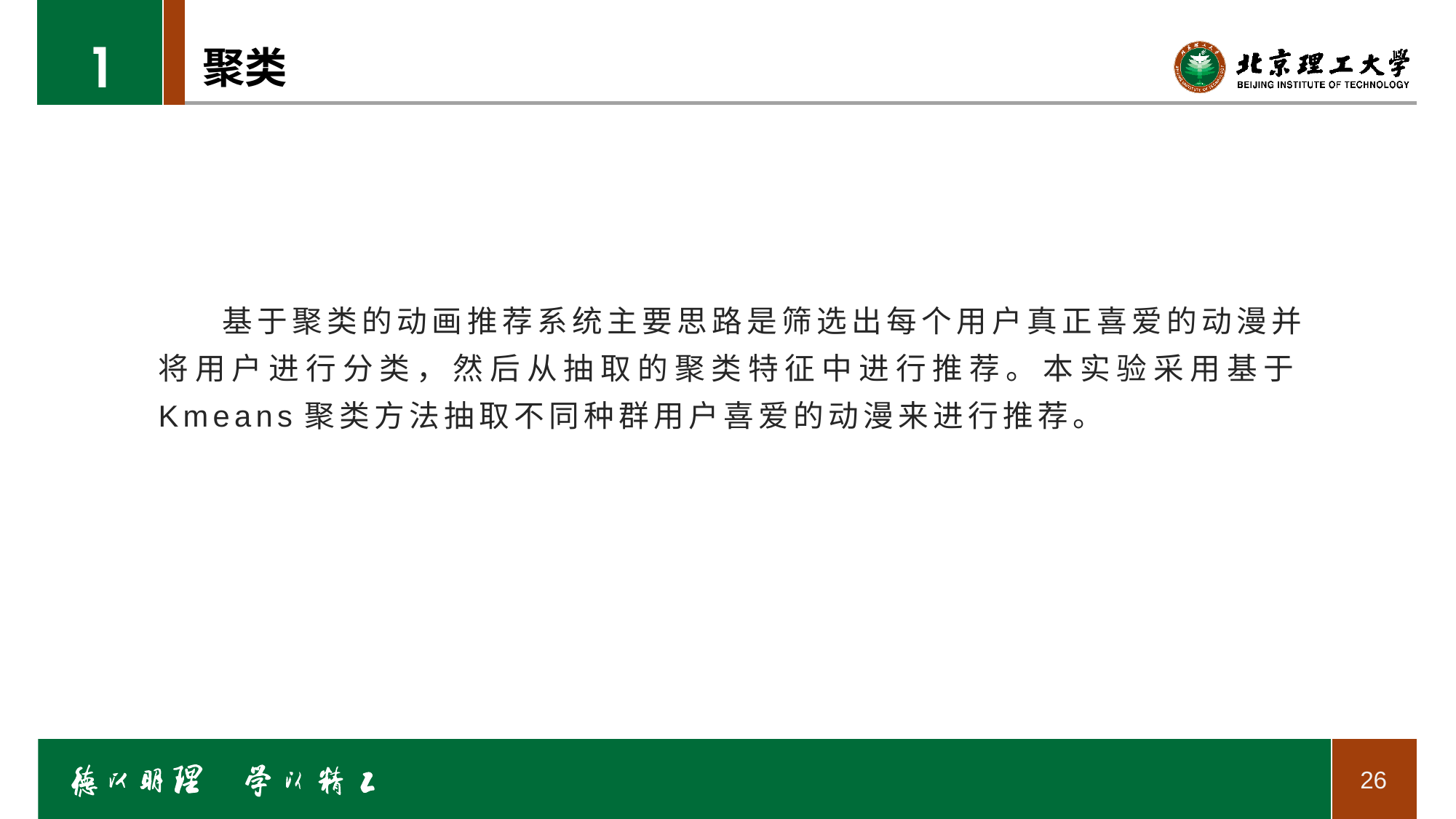

1
# 聚类
     基于聚类的动画推荐系统主要思路是筛选出每个用户真正喜爱的动漫并将用户进行分类，然后从抽取的聚类特征中进行推荐。本实验采用基于Kmeans聚类方法抽取不同种群用户喜爱的动漫来进行推荐。